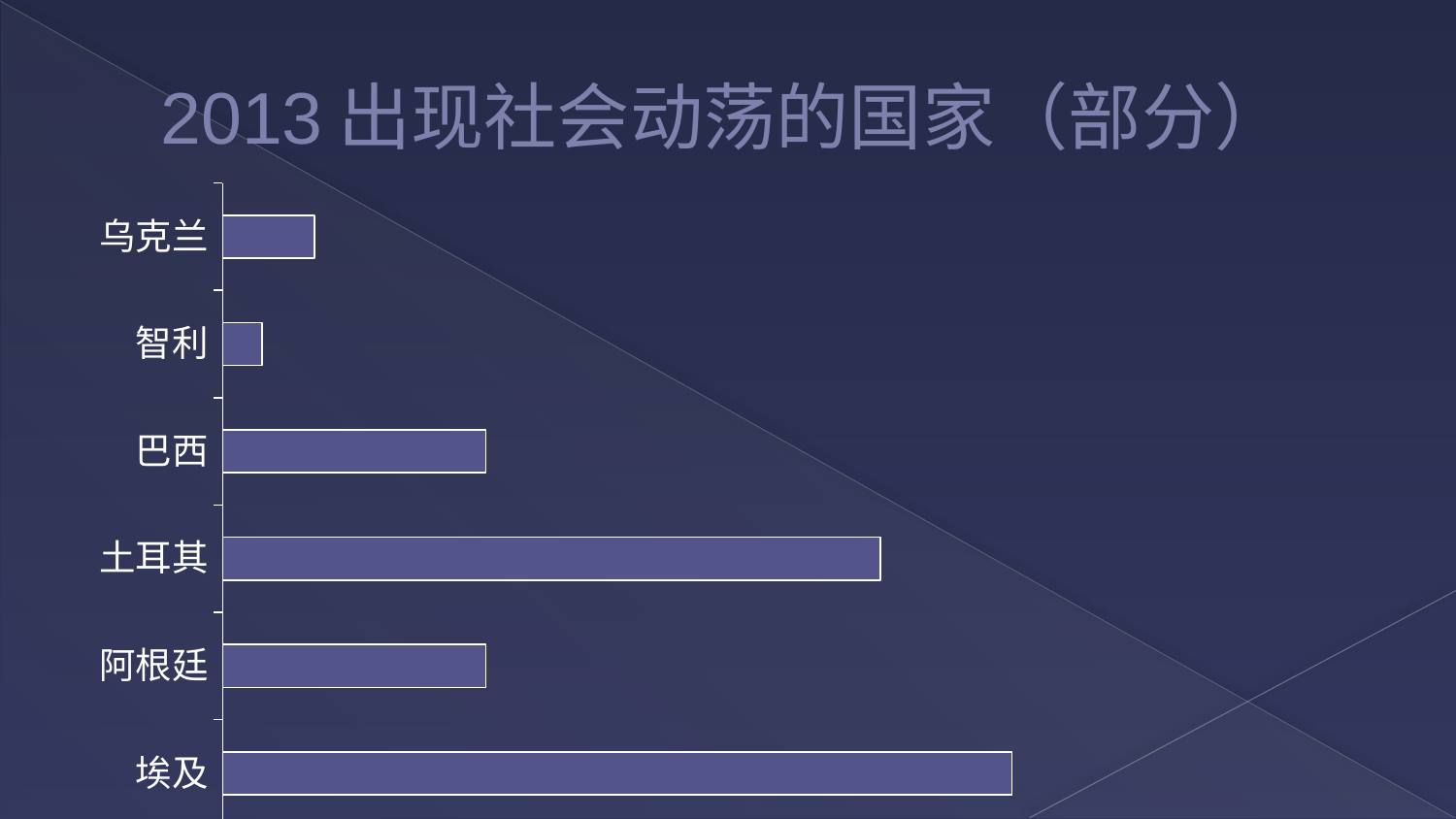

# 2013出现社会动荡的国家（部分）

### Chart

| Category | 参加人数 |
|---|---|
| 埃及 | 3000000.0 |
| 阿根廷 | 1000000.0 |
| 土耳其 | 2500000.0 |
| 巴西 | 1000000.0 |
| 智利 | 150000.0 |
| 乌克兰 | 350000.0 |